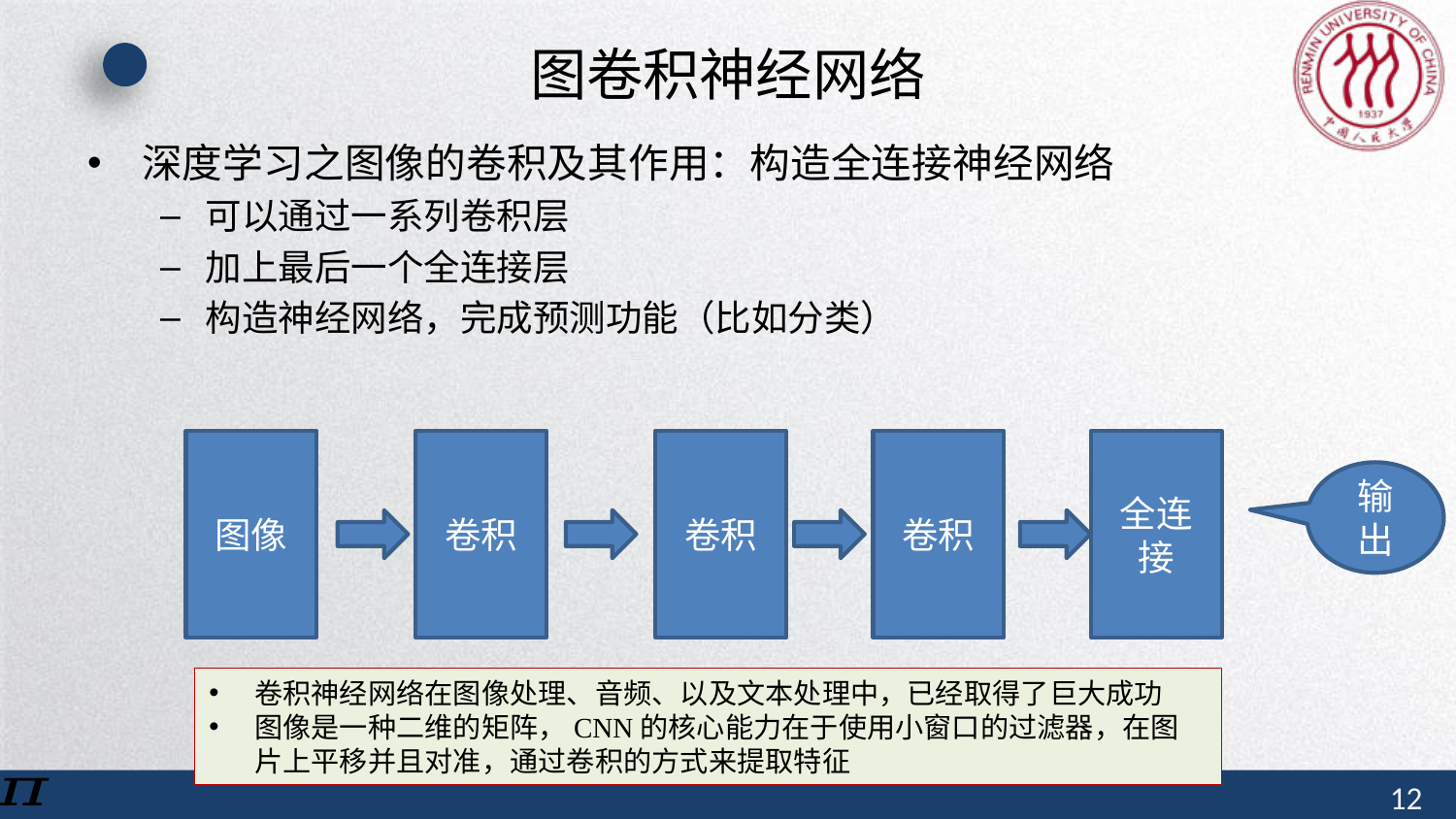

# 图卷积神经网络
深度学习之图像的卷积及其作用：构造全连接神经网络
可以通过一系列卷积层
加上最后一个全连接层
构造神经网络，完成预测功能（比如分类）
图像
卷积
卷积
卷积
全连接
输出

卷积神经网络在图像处理、音频、以及文本处理中，已经取得了巨大成功
图像是一种二维的矩阵，CNN的核心能力在于使用小窗口的过滤器，在图片上平移并且对准，通过卷积的方式来提取特征